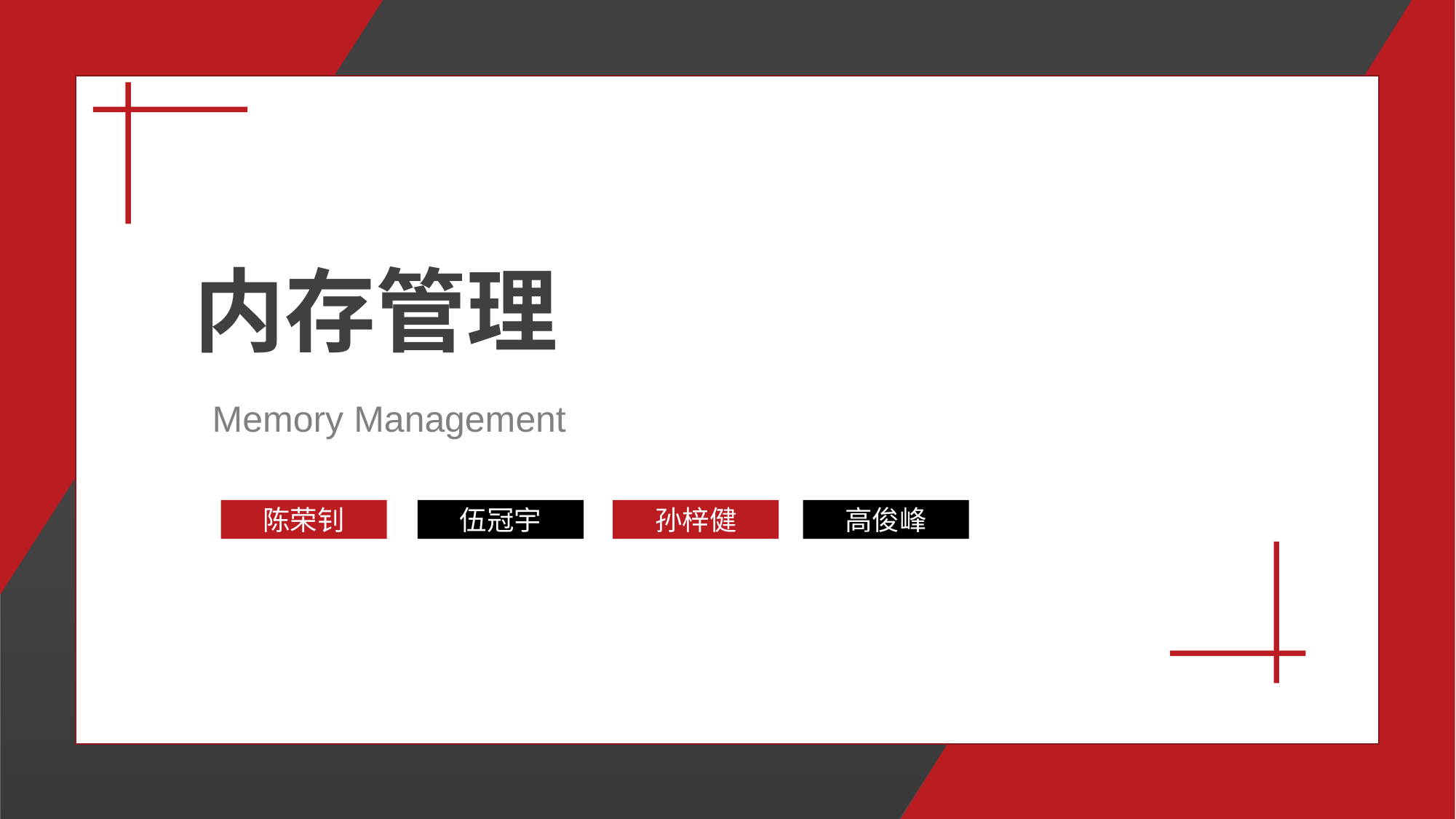

内存管理
Memory Management
陈荣钊

伍冠宇
孙梓健
高俊峰